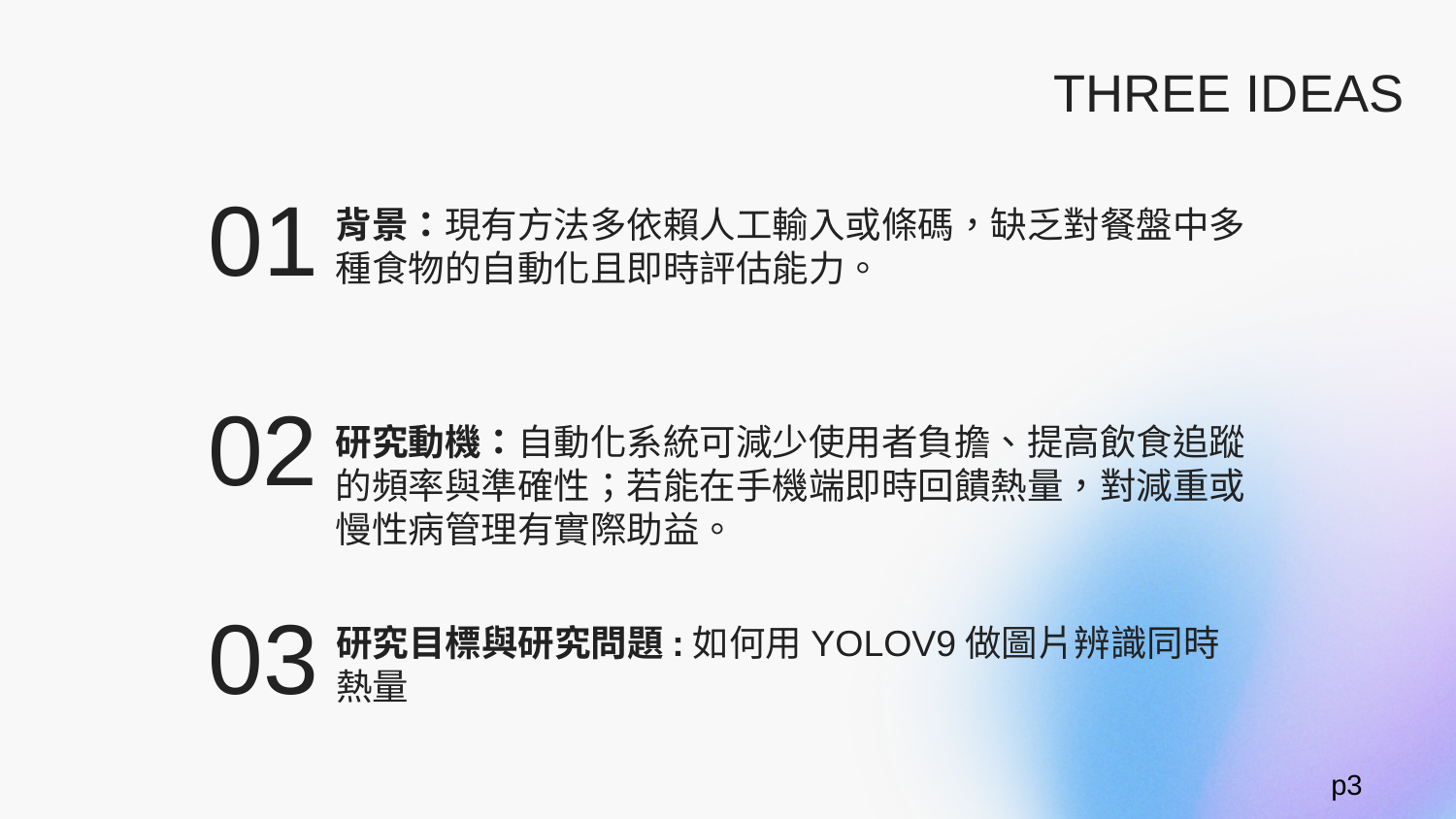

THREE IDEAS
背景：現有方法多依賴人工輸入或條碼，缺乏對餐盤中多種食物的自動化且即時評估能力。

01
研究動機：自動化系統可減少使用者負擔、提高飲食追蹤的頻率與準確性；若能在手機端即時回饋熱量，對減重或慢性病管理有實際助益。

# 02
研究目標與研究問題:如何用YOLOV9做圖片辨識同時熱量

03
p3